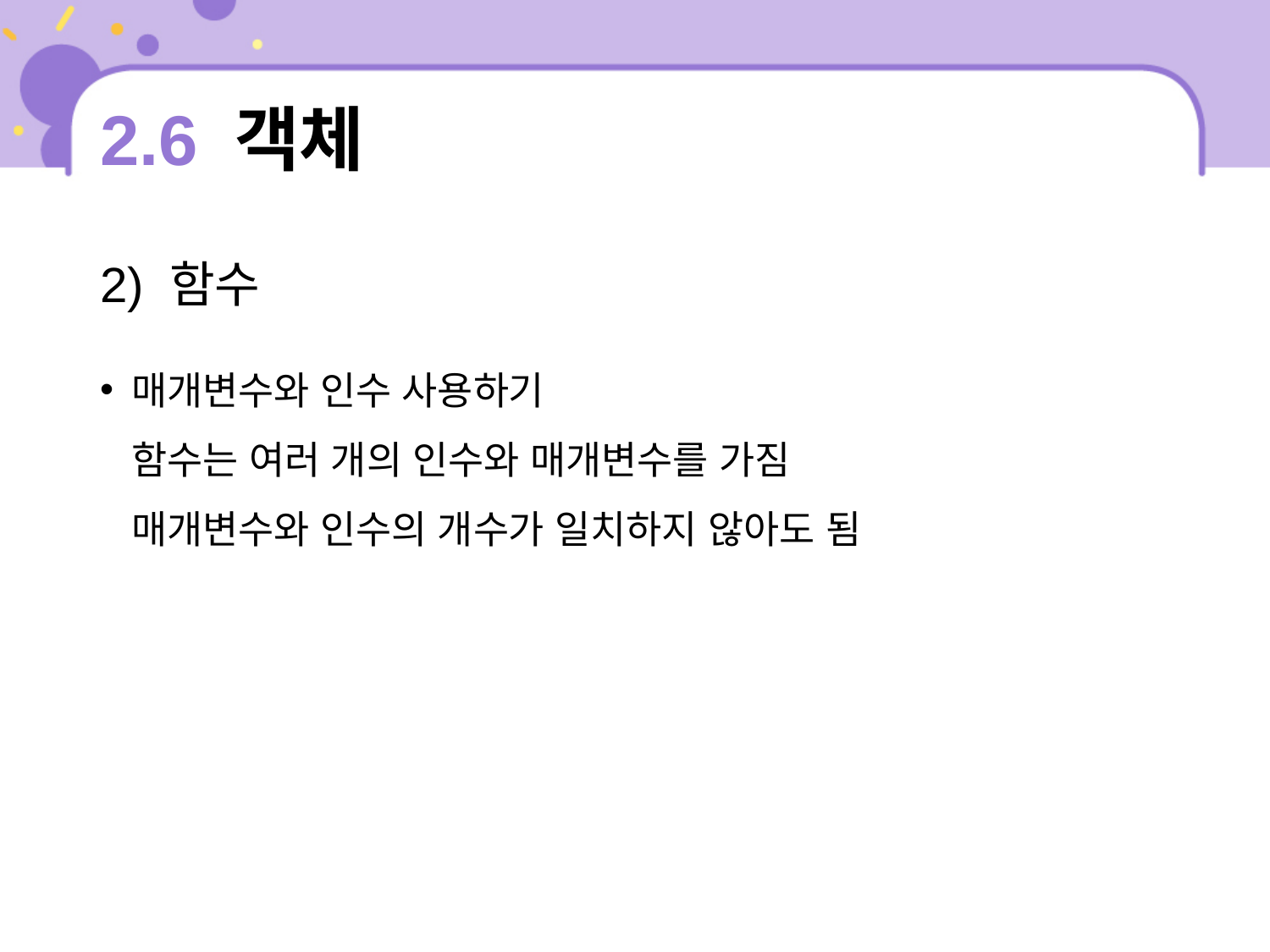

# 2.6 객체
2) 함수
매개변수와 인수 사용하기
함수는 여러 개의 인수와 매개변수를 가짐
매개변수와 인수의 개수가 일치하지 않아도 됨